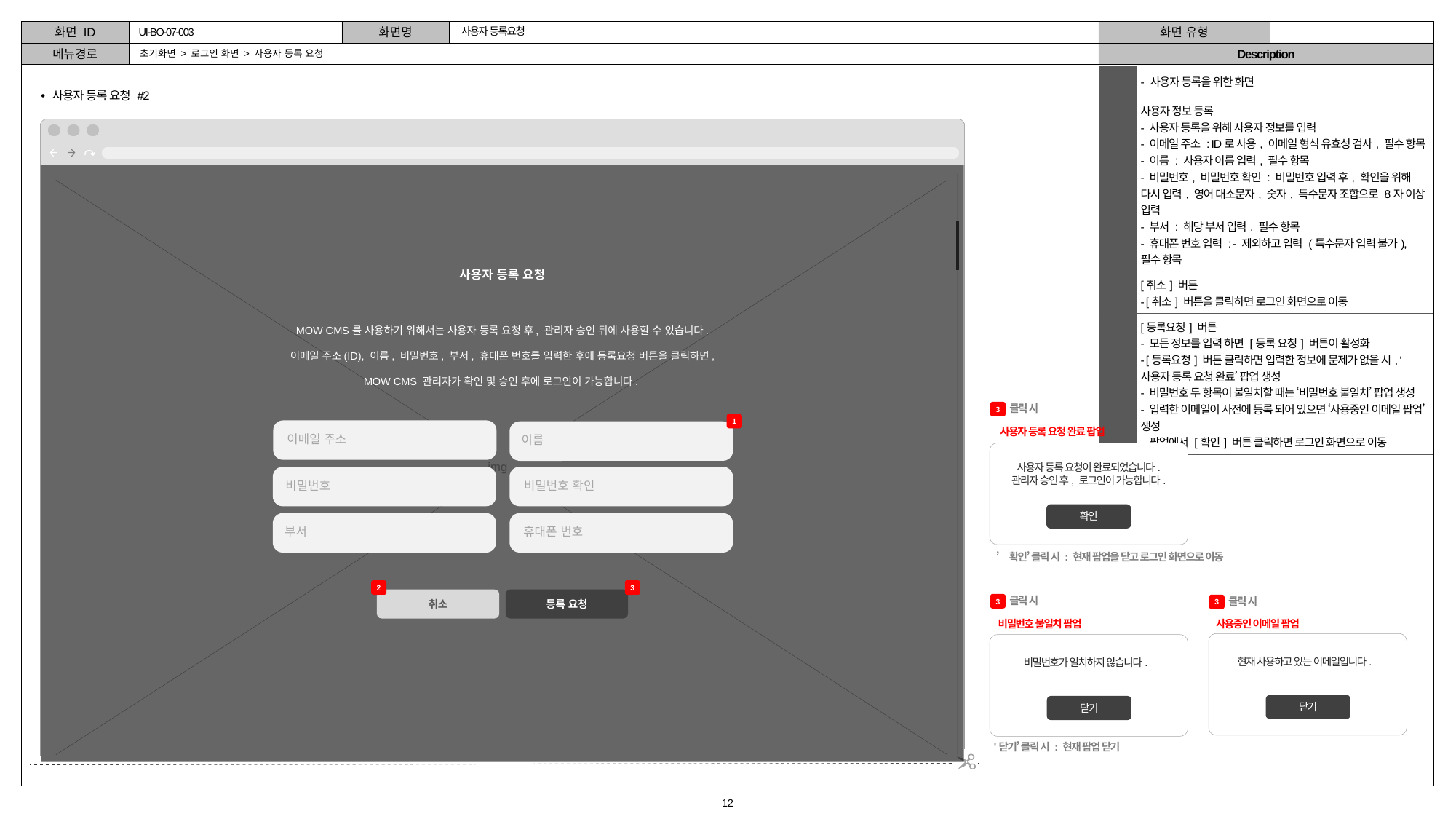

사용자 등록요청

UI-BO-07-003
# 초기화면 > 로그인 화면 > 사용자 등록 요청
| - | - 사용자 등록을 위한 화면 |
| --- | --- |
| 1 | 사용자 정보 등록 - 사용자 등록을 위해 사용자 정보를 입력 - 이메일 주소 : ID로 사용, 이메일 형식 유효성 검사, 필수 항목 - 이름 : 사용자 이름 입력, 필수 항목 - 비밀번호, 비밀번호 확인 : 비밀번호 입력 후, 확인을 위해 다시 입력, 영어 대소문자, 숫자, 특수문자 조합으로 8자 이상 입력 - 부서 : 해당 부서 입력, 필수 항목 - 휴대폰 번호 입력 : - 제외하고 입력 (특수문자 입력 불가), 필수 항목 |
| 2 | [취소] 버튼 - [취소] 버튼을 클릭하면 로그인 화면으로 이동 |
| 3 | [등록요청] 버튼 - 모든 정보를 입력 하면 [등록 요청] 버튼이 활성화 - [등록요청] 버튼 클릭하면 입력한 정보에 문제가 없을 시, ‘사용자 등록 요청 완료’ 팝업 생성 - 비밀번호 두 항목이 불일치할 때는 ‘비밀번호 불일치’ 팝업 생성 - 입력한 이메일이 사전에 등록 되어 있으면 ‘사용중인 이메일 팝업’ 생성 - 팝업에서 [확인] 버튼 클릭하면 로그인 화면으로 이동 |
사용자 등록 요청 #2

사용자 등록 요청
MOW CMS를 사용하기 위해서는 사용자 등록 요청 후, 관리자 승인 뒤에 사용할 수 있습니다.
이메일 주소(ID), 이름, 비밀번호, 부서, 휴대폰 번호를 입력한 후에 등록요청 버튼을 클릭하면,
MOW CMS 관리자가 확인 및 승인 후에 로그인이 가능합니다.
3
클릭 시
1

이메일 주소
이름

비밀번호
비밀번호 확인

부서
휴대폰 번호
사용자 등록 요청 완료 팝업

img
사용자 등록 요청이 완료되었습니다.
관리자 승인 후, 로그인이 가능합니다.
확인
’확인’ 클릭 시 : 현재 팝업을 닫고 로그인 화면으로 이동
2
3
취소
등록 요청
3
클릭 시
비밀번호 불일치 팝업

비밀번호가 일치하지 않습니다.
닫기
'닫기’ 클릭 시 : 현재 팝업 닫기
3
클릭 시
사용중인 이메일 팝업

현재 사용하고 있는 이메일입니다.
닫기